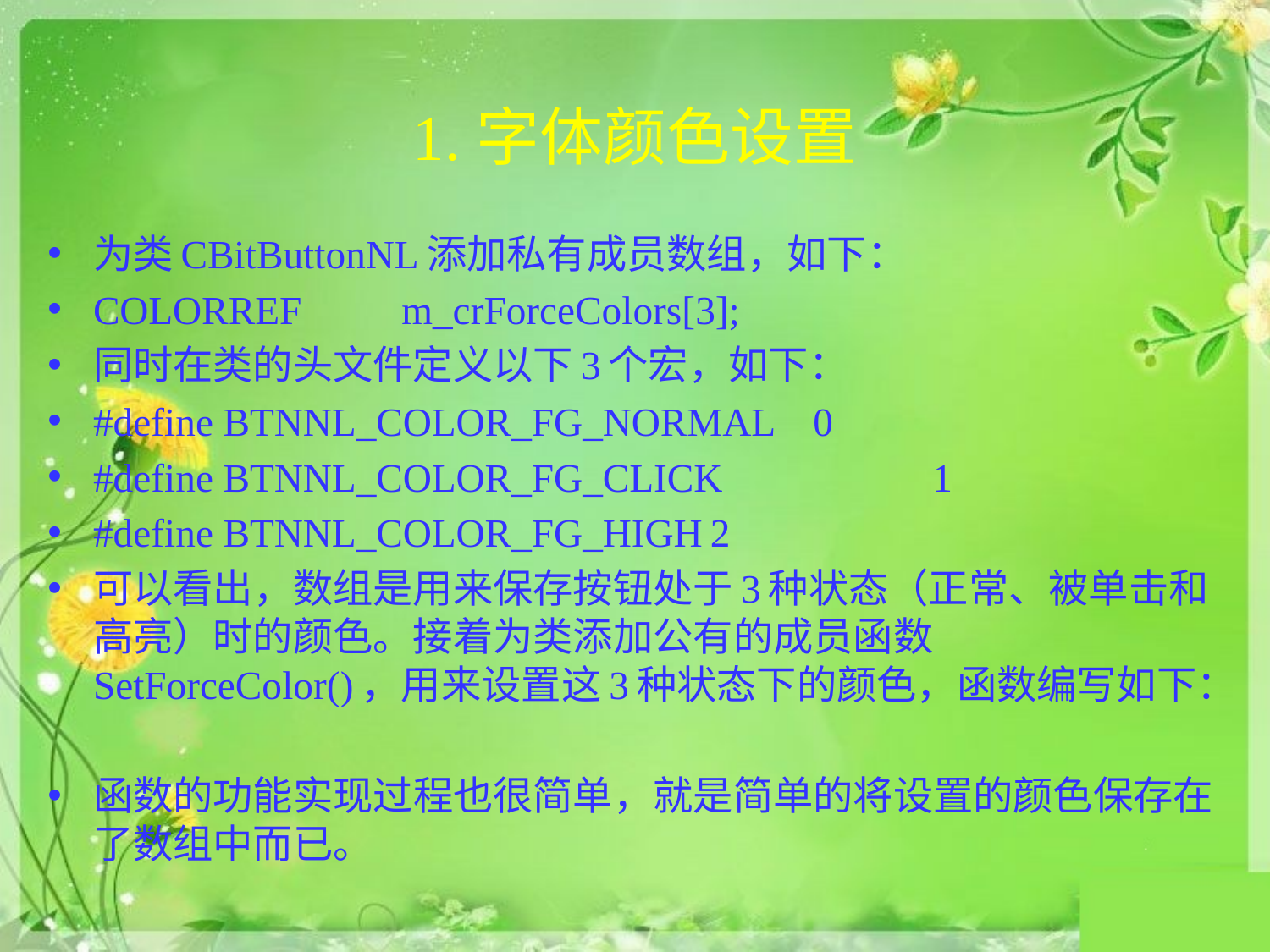

# 1.字体颜色设置
为类CBitButtonNL添加私有成员数组，如下：
COLORREF	m_crForceColors[3];
同时在类的头文件定义以下3个宏，如下：
#define BTNNL_COLOR_FG_NORMAL	0
#define BTNNL_COLOR_FG_CLICK	            1
#define BTNNL_COLOR_FG_HIGH		2
可以看出，数组是用来保存按钮处于3种状态（正常、被单击和高亮）时的颜色。接着为类添加公有的成员函数SetForceColor()，用来设置这3种状态下的颜色，函数编写如下：

函数的功能实现过程也很简单，就是简单的将设置的颜色保存在了数组中而已。